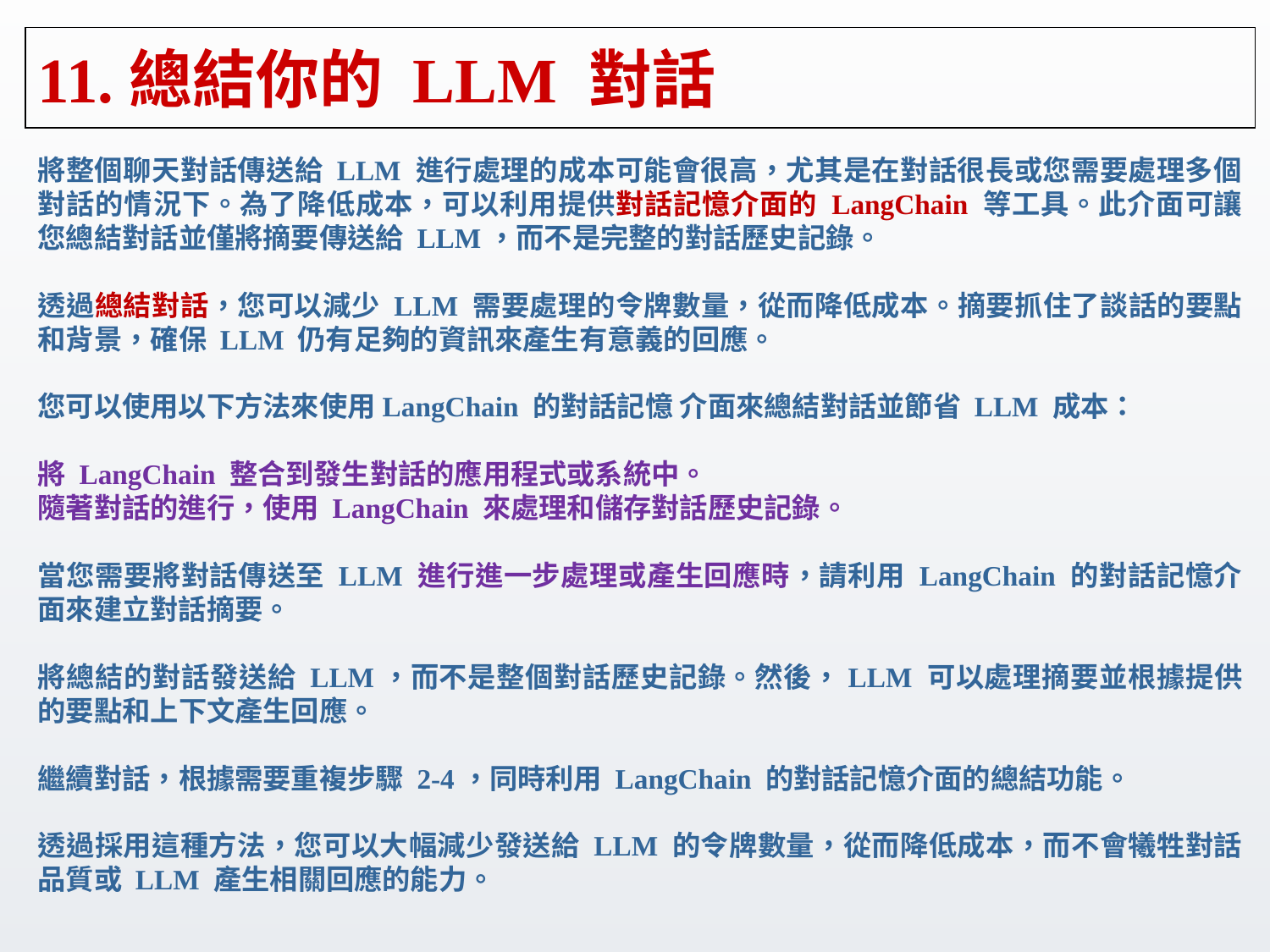

# 11.總結你的 LLM 對話
將整個聊天對話傳送給 LLM 進行處理的成本可能會很高，尤其是在對話很長或您需要處理多個對話的情況下。為了降低成本，可以利用提供對話記憶介面的 LangChain 等工具。此介面可讓您總結對話並僅將摘要傳送給 LLM，而不是完整的對話歷史記錄。

透過總結對話，您可以減少 LLM 需要處理的令牌數量，從而降低成本。摘要抓住了談話的要點和背景，確保 LLM 仍有足夠的資訊來產生有意義的回應。

您可以使用以下方法來使用LangChain 的對話記憶 介面來總結對話並節省 LLM 成本：

將 LangChain 整合到發生對話的應用程式或系統中。
隨著對話的進行，使用 LangChain 來處理和儲存對話歷史記錄。

當您需要將對話傳送至 LLM 進行進一步處理或產生回應時，請利用 LangChain 的對話記憶介面來建立對話摘要。

將總結的對話發送給 LLM，而不是整個對話歷史記錄。然後，LLM 可以處理摘要並根據提供的要點和上下文產生回應。

繼續對話，根據需要重複步驟 2-4，同時利用 LangChain 的對話記憶介面的總結功能。

透過採用這種方法，您可以大幅減少發送給 LLM 的令牌數量，從而降低成本，而不會犧牲對話品質或 LLM 產生相關回應的能力。